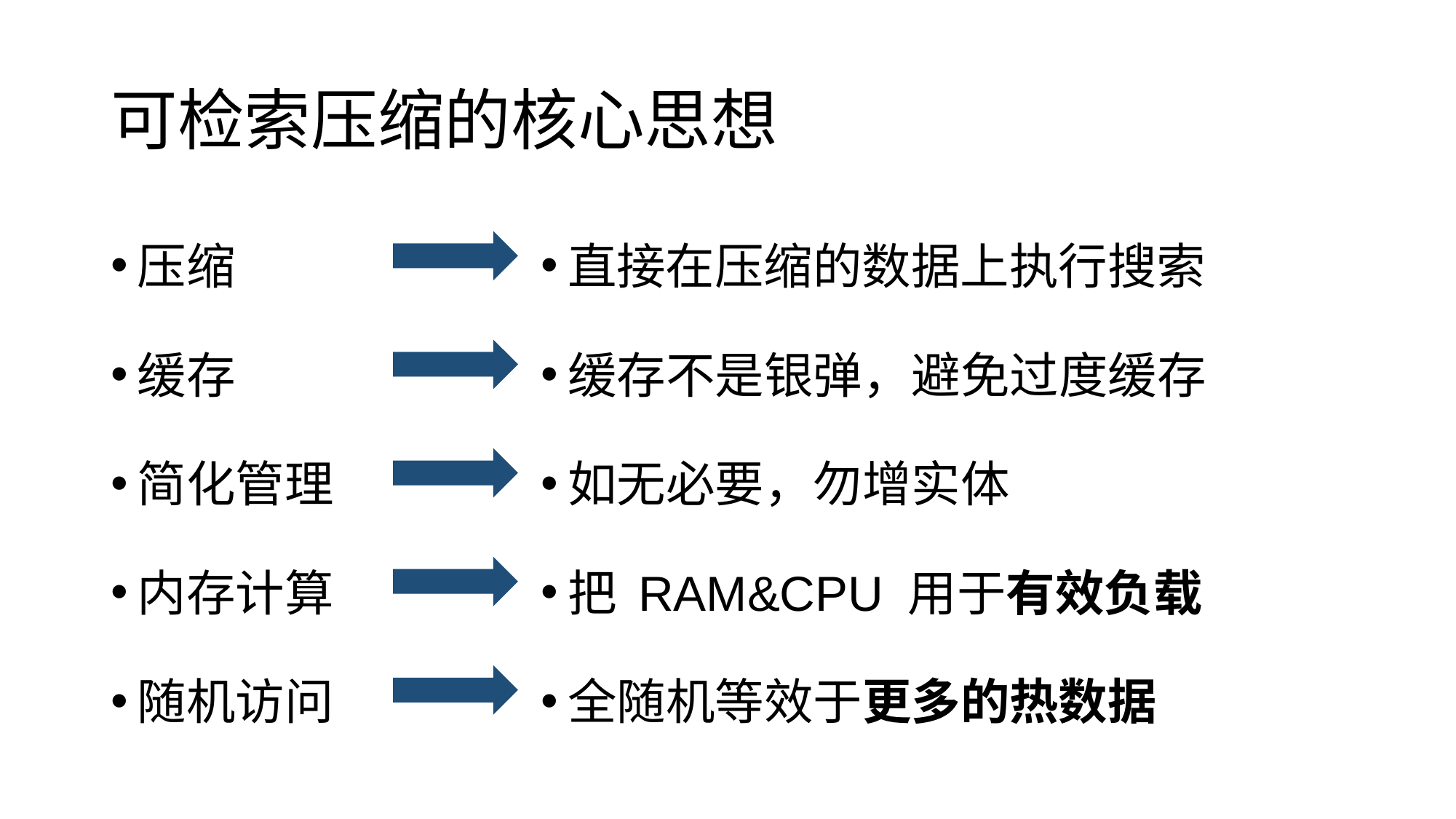

# 可检索压缩的核心思想
压缩
缓存
简化管理
内存计算
随机访问
直接在压缩的数据上执行搜索
缓存不是银弹，避免过度缓存
如无必要，勿增实体
把 RAM&CPU 用于有效负载
全随机等效于更多的热数据